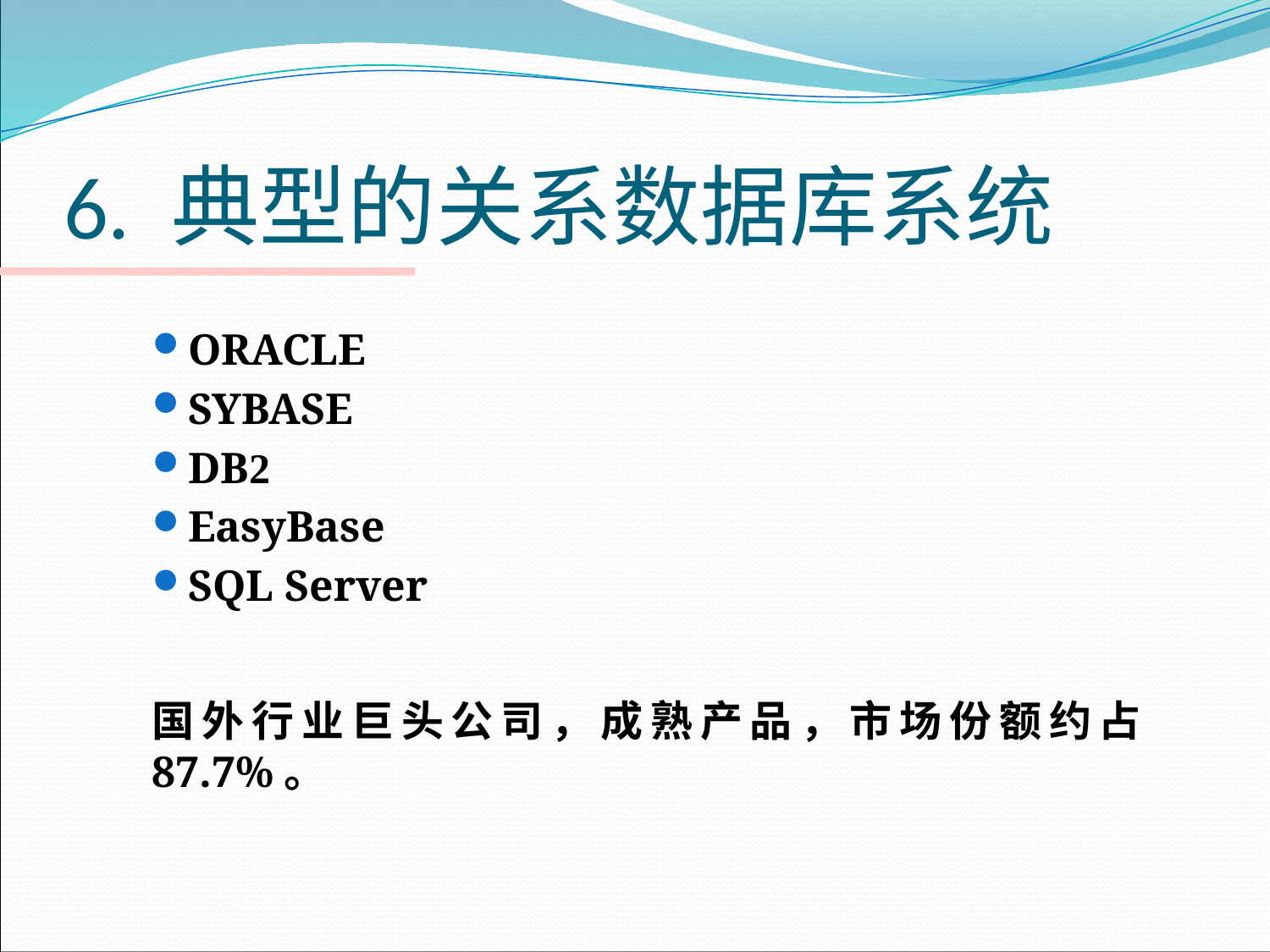

# 6. 典型的关系数据库系统
ORACLE
SYBASE
DB2
EasyBase
SQL Server

国外行业巨头公司，成熟产品，市场份额约占87.7%。
60